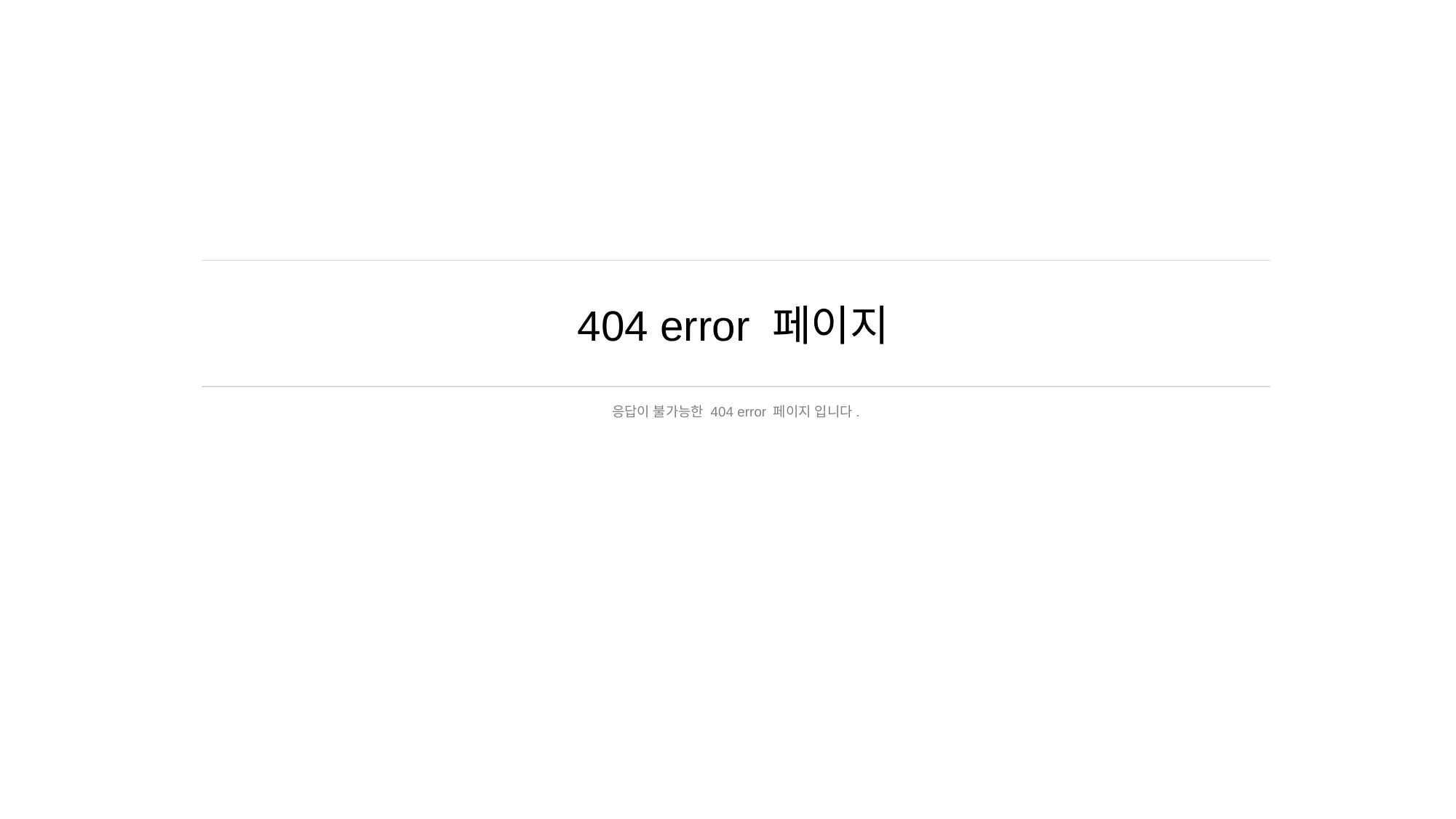

# 404 error 페이지
응답이 불가능한 404 error 페이지 입니다.